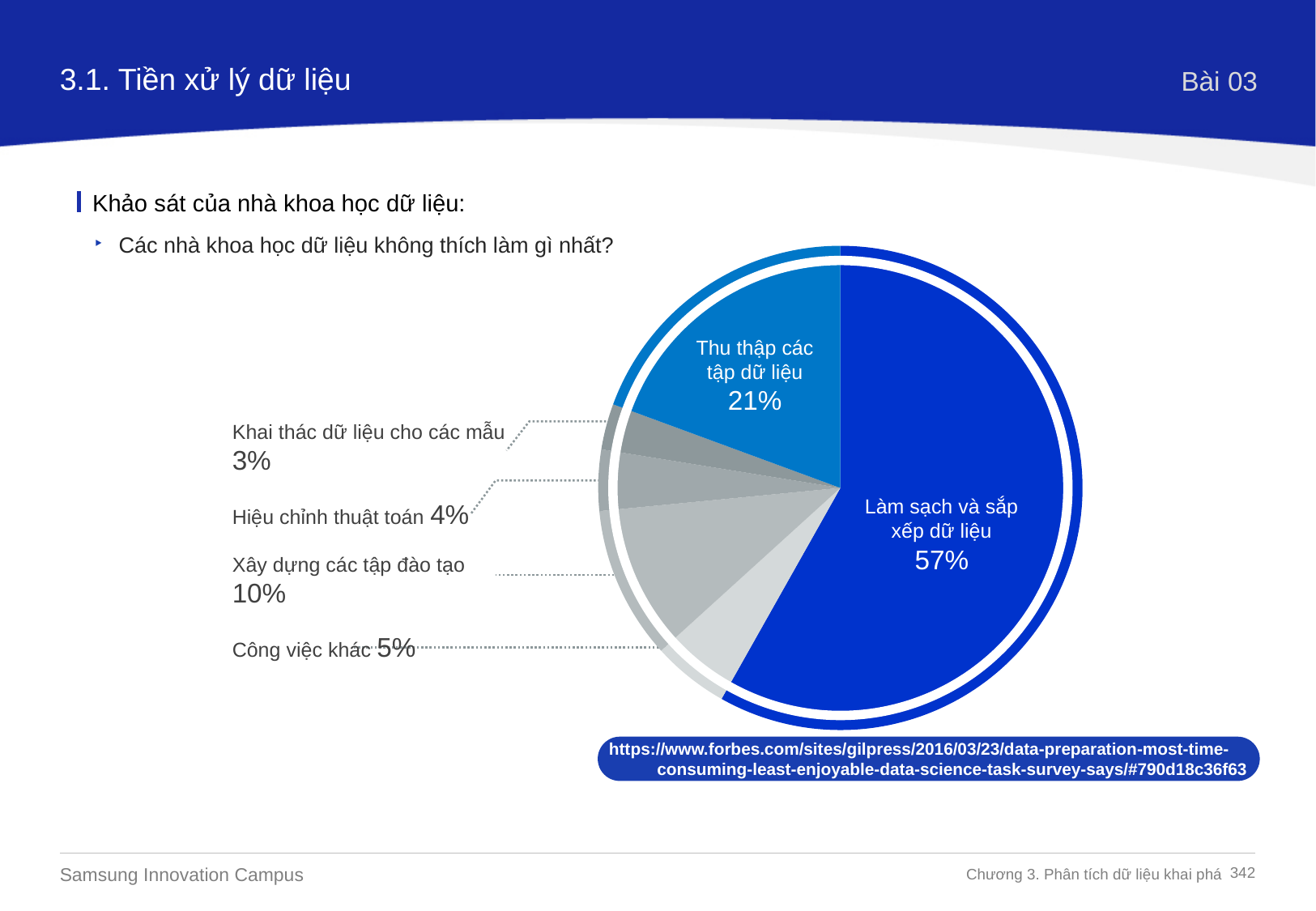

3.1. Tiền xử lý dữ liệu
Bài 03
Khảo sát của nhà khoa học dữ liệu:
Các nhà khoa học dữ liệu không thích làm gì nhất?

### Chart

| Category | 판매 |
|---|---|
| Spring | 57.0 |
| Summer | 5.0 |
| Autumn | 10.0 |
Thu thập các tập dữ liệu
21%
Khai thác dữ liệu cho các mẫu 3%

Hiệu chỉnh thuật toán 4%
Làm sạch và sắp xếp dữ liệu
57%
Xây dựng các tập đào tạo 10%

Công việc khác 5%

 https://www.forbes.com/sites/gilpress/2016/03/23/data-preparation-most-time-consuming-least-enjoyable-data-science-task-survey-says/#790d18c36f63